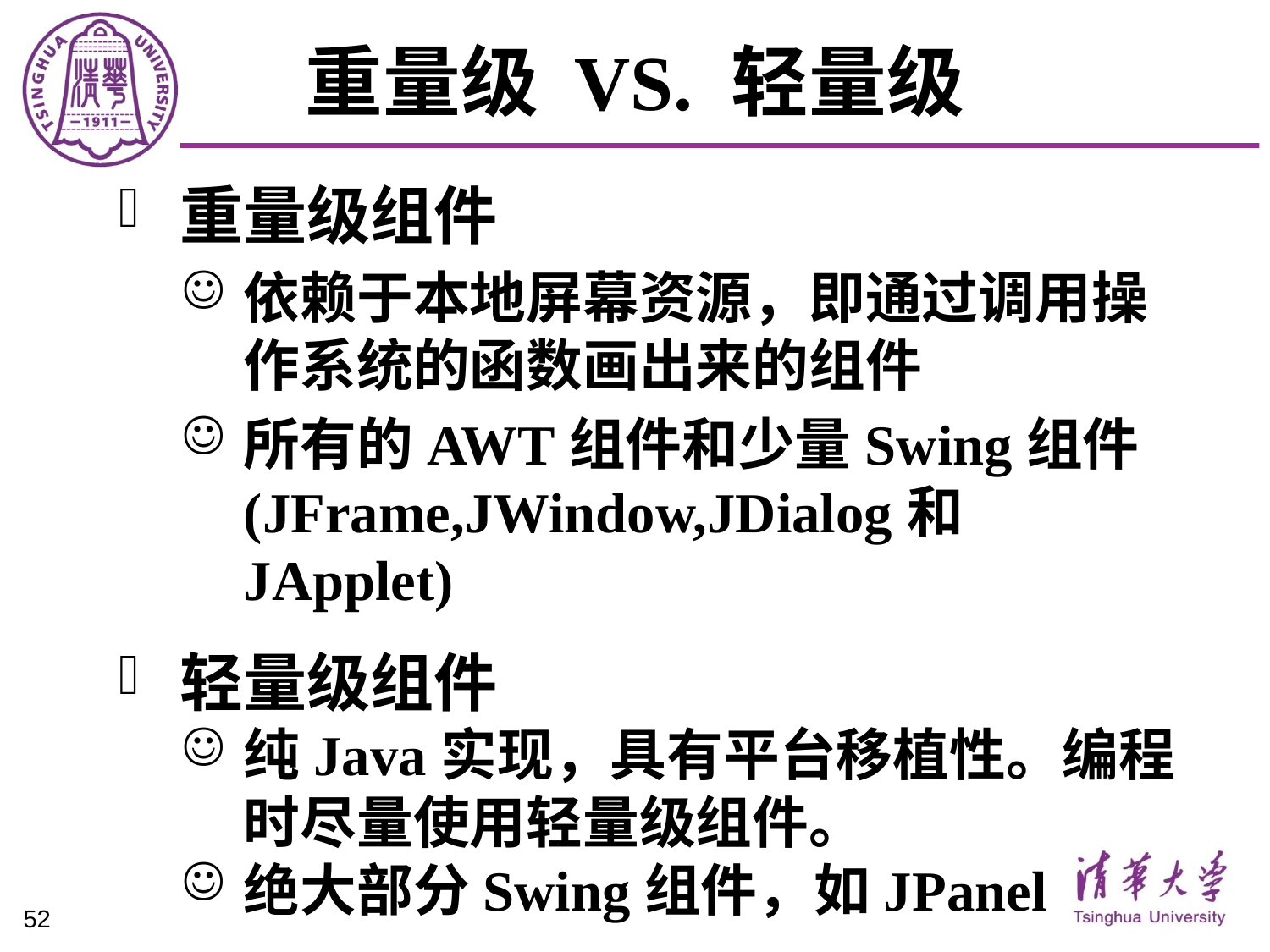

# 重量级 VS. 轻量级
重量级组件
依赖于本地屏幕资源，即通过调用操作系统的函数画出来的组件
所有的AWT组件和少量Swing组件(JFrame,JWindow,JDialog和JApplet)
轻量级组件
纯Java实现，具有平台移植性。编程时尽量使用轻量级组件。
绝大部分Swing组件，如JPanel
52